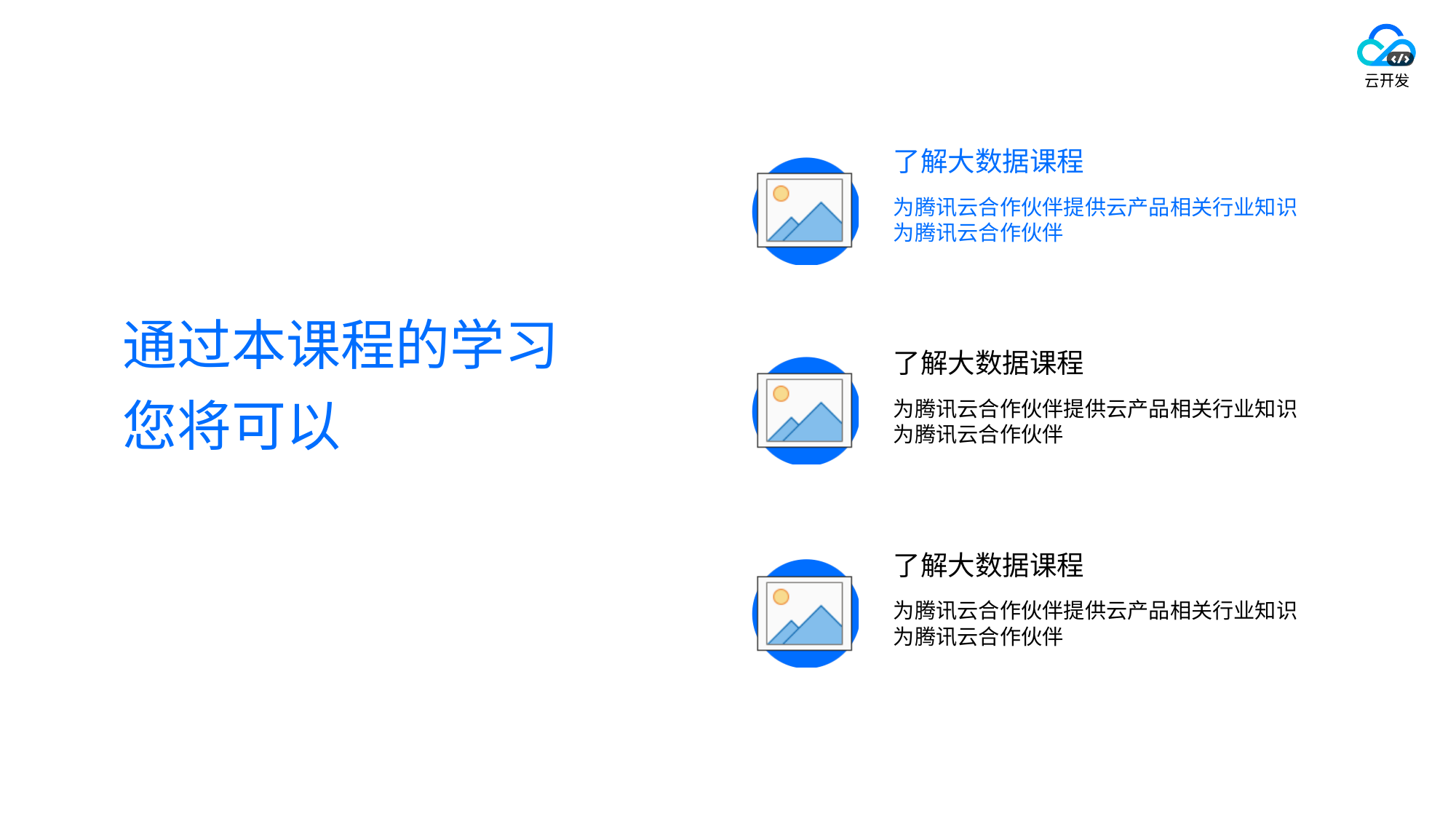

#
了解大数据课程

为腾讯云合作伙伴提供云产品相关行业知识为腾讯云合作伙伴

通过本课程的学习
您将可以

了解大数据课程

为腾讯云合作伙伴提供云产品相关行业知识为腾讯云合作伙伴

了解大数据课程

为腾讯云合作伙伴提供云产品相关行业知识为腾讯云合作伙伴